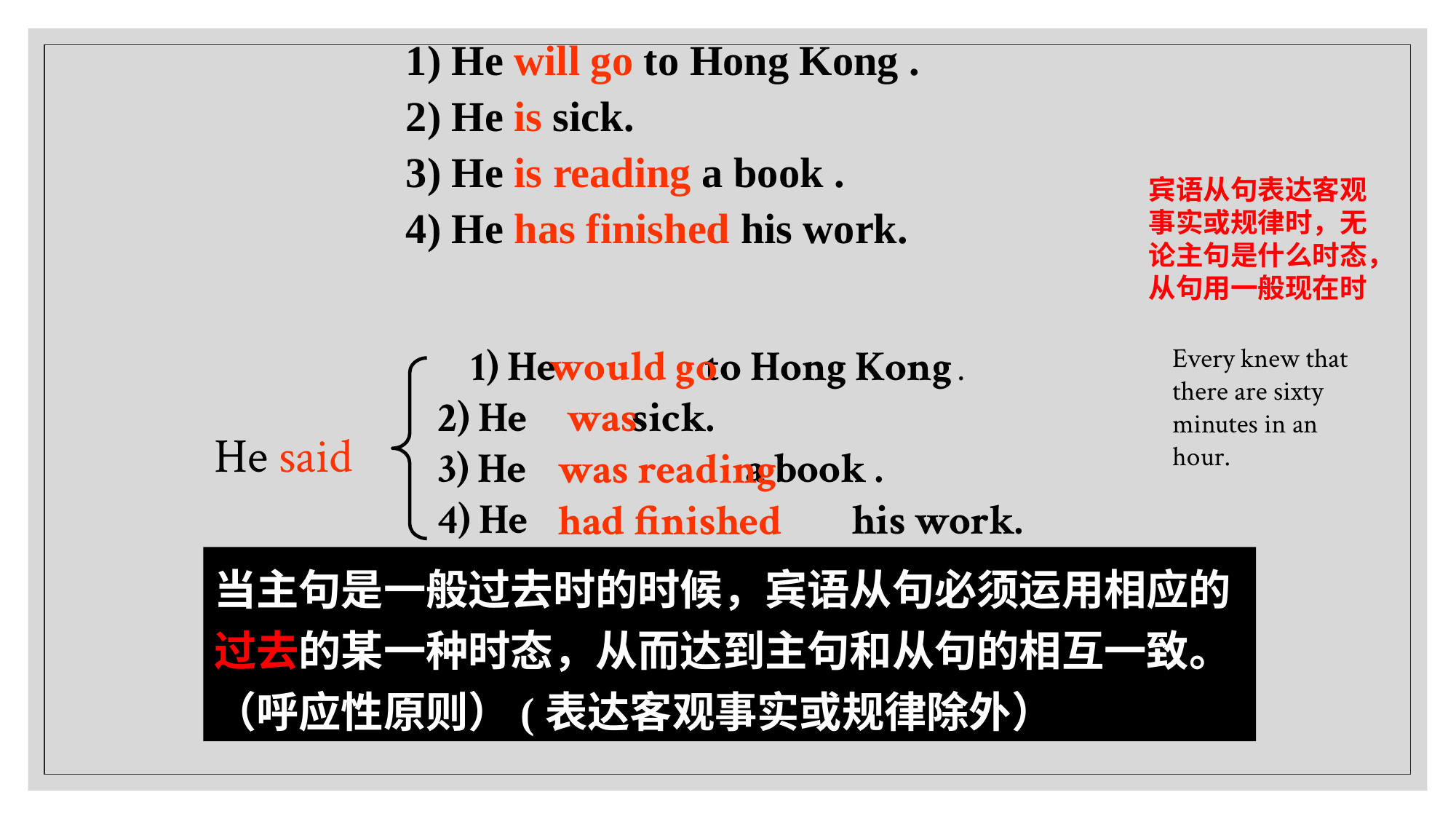

1) He will go to Hong Kong .
2) He is sick.
3) He is reading a book .
4) He has finished his work.
宾语从句表达客观事实或规律时，无论主句是什么时态，从句用一般现在时
would go
1) He                 to Hong Kong .

Every knew that there are sixty minutes in an hour.

He said

2) He            sick.
3) He                         a book .
4) He
was
was reading
his work.
had finished

当主句是一般过去时的时候，宾语从句必须运用相应的过去的某一种时态，从而达到主句和从句的相互一致。（呼应性原则）(表达客观事实或规律除外）